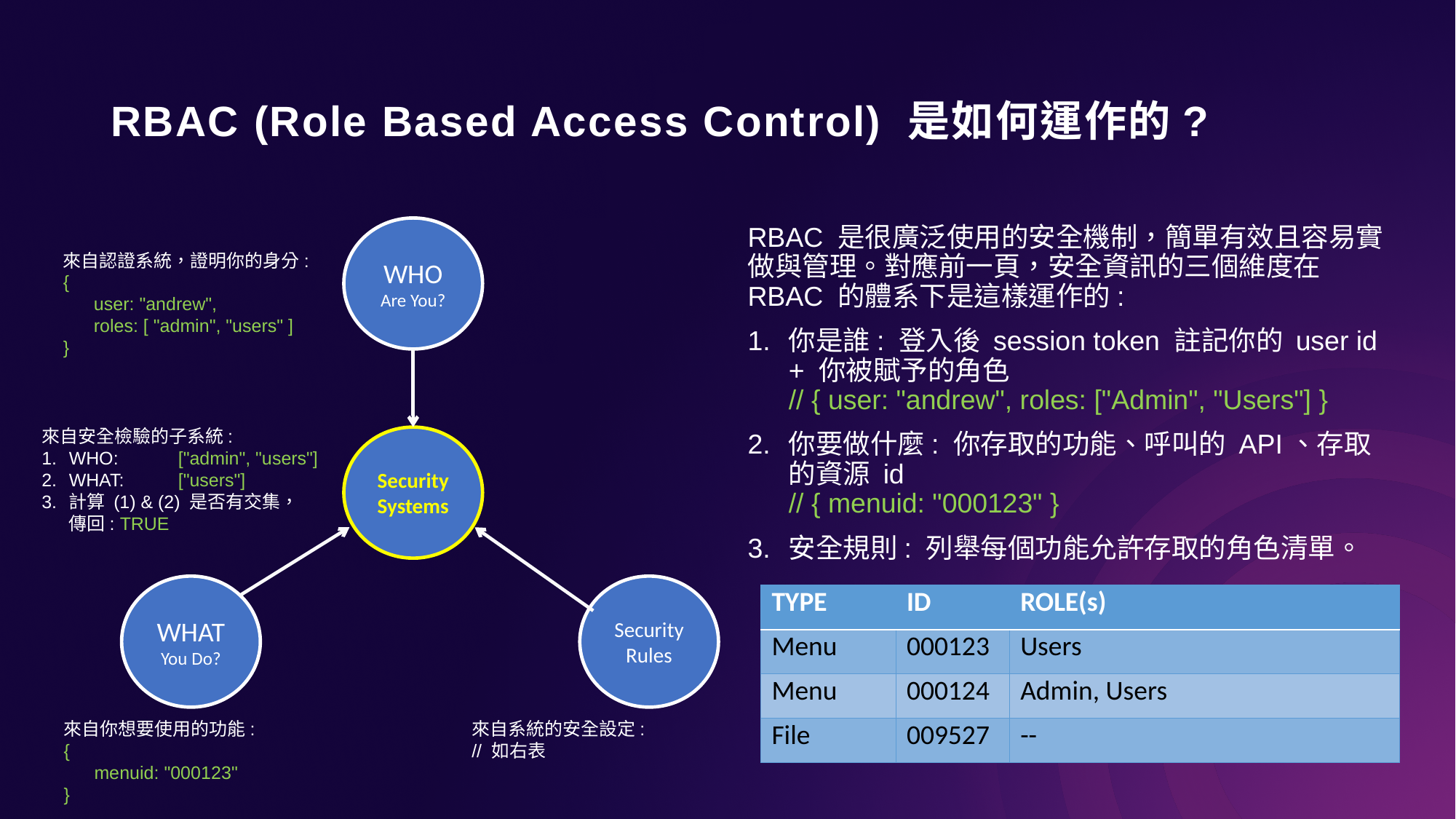

# RBAC (Role Based Access Control) 是如何運作的?
WHO
Are You?
RBAC 是很廣泛使用的安全機制，簡單有效且容易實做與管理。對應前一頁，安全資訊的三個維度在 RBAC 的體系下是這樣運作的:
你是誰: 登入後 session token 註記你的 user id + 你被賦予的角色
// { user: "andrew", roles: ["Admin", "Users"] }
你要做什麼: 你存取的功能、呼叫的 API、存取的資源 id
// { menuid: "000123" }
安全規則: 列舉每個功能允許存取的角色清單。

來自認證系統，證明你的身分:
{
      user: "andrew",
      roles: [ "admin", "users" ]
}
來自安全檢驗的子系統:
WHO:	["admin", "users"]
WHAT:	["users"]
計算 (1) & (2) 是否有交集，
傳回: TRUE
Security Systems
WHAT
You Do?
Security Rules
| TYPE | ID | ROLE(s) |
| --- | --- | --- |
| Menu | 000123 | Users |
| Menu | 000124 | Admin, Users |
| File | 009527 | -- |
來自你想要使用的功能:
{
      menuid: "000123"
}
來自系統的安全設定:
// 如右表